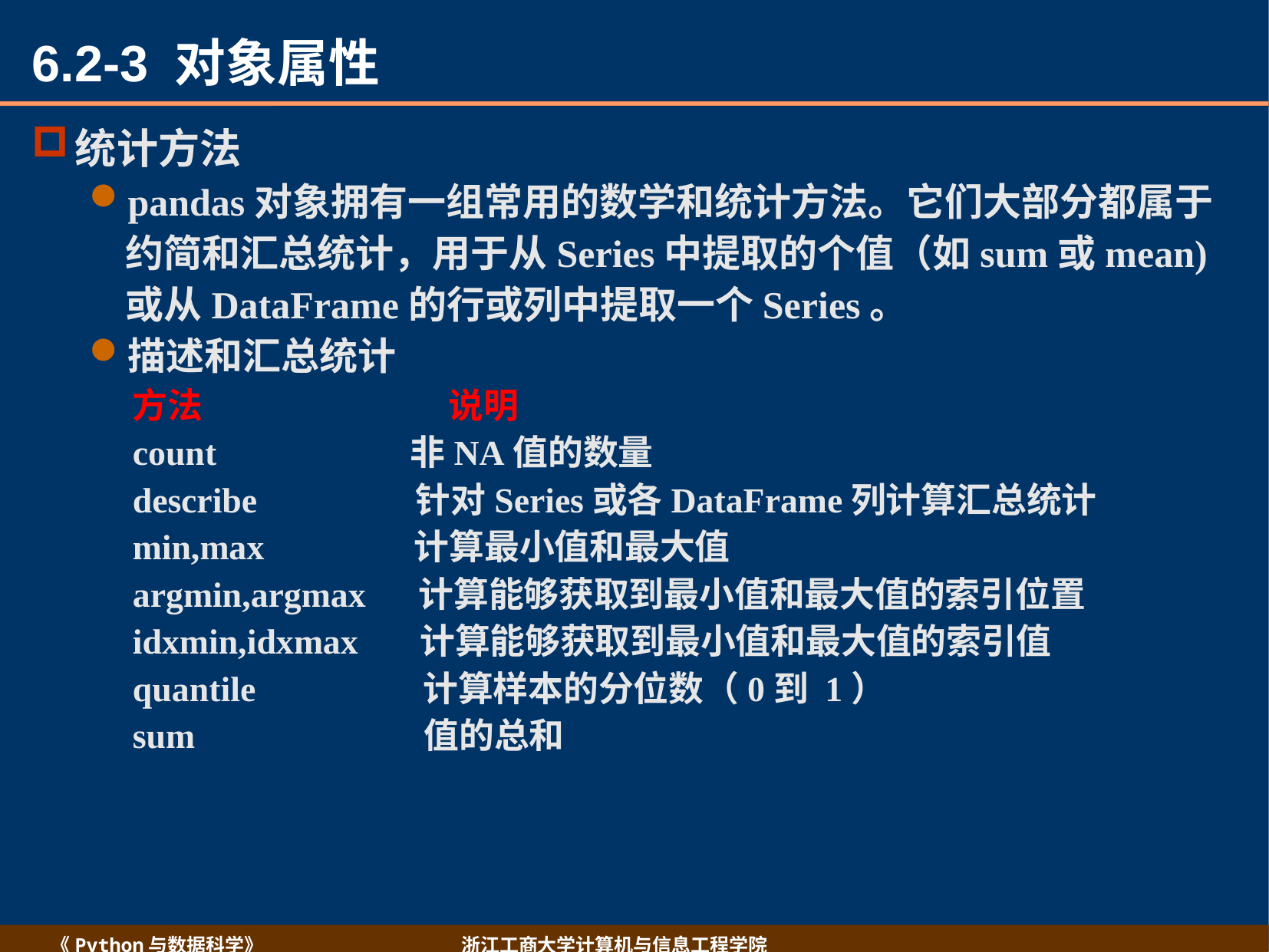

# 6.2-3 对象属性
统计方法
pandas对象拥有一组常用的数学和统计方法。它们大部分都属于约简和汇总统计，用于从Series中提取的个值（如sum或mean)或从DataFrame的行或列中提取一个Series。
描述和汇总统计
方法	                         说明
count                     非NA值的数量
describe                 针对Series或各DataFrame列计算汇总统计
min,max                计算最小值和最大值
argmin,argmax     计算能够获取到最小值和最大值的索引位置idxmin,idxmax      计算能够获取到最小值和最大值的索引值
quantile                  计算样本的分位数（0到 1）
sum                         值的总和